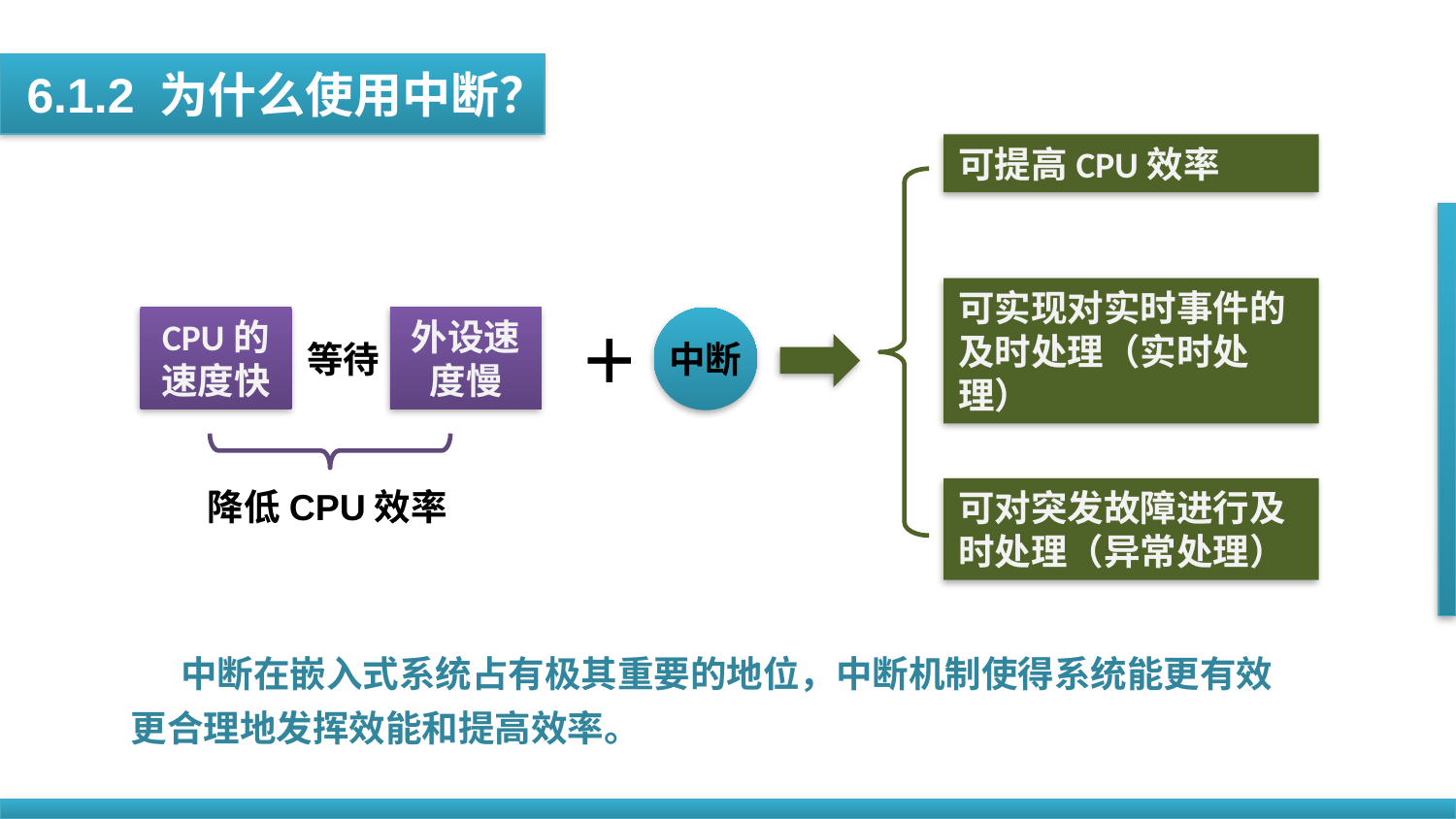

6.1.2 为什么使用中断？
可提高CPU效率

可实现对实时事件的及时处理（实时处理）
+
外设速度慢

CPU的速度快
等待
中断

降低CPU效率
可对突发故障进行及时处理（异常处理）
     中断在嵌入式系统占有极其重要的地位，中断机制使得系统能更有效更合理地发挥效能和提高效率。